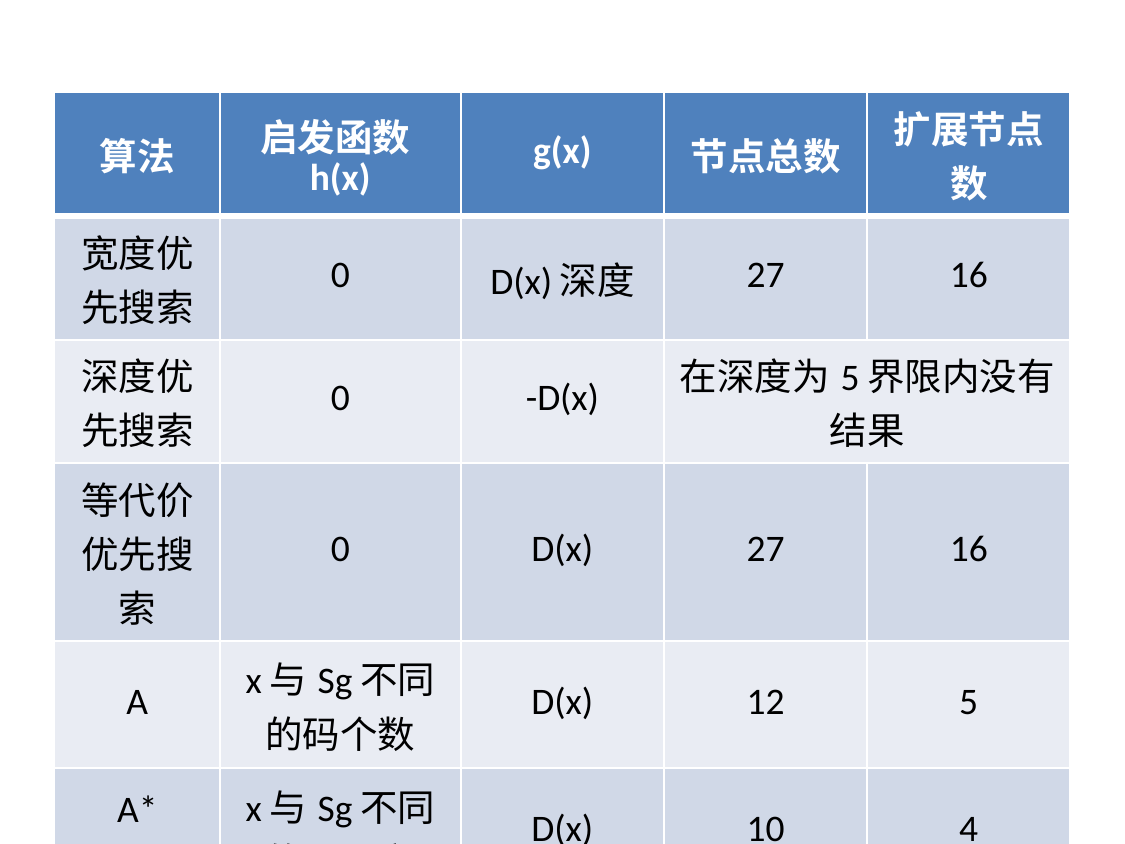

| 算法 | 启发函数h(x) | g(x) | 节点总数 | 扩展节点数 |
| --- | --- | --- | --- | --- |
| 宽度优先搜索 | 0 | D(x)深度 | 27 | 16 |
| 深度优先搜索 | 0 | -D(x) | 在深度为5界限内没有结果 |  |
| 等代价优先搜索 | 0 | D(x) | 27 | 16 |
| A | x与Sg不同的码个数 | D(x) | 12 | 5 |
| A\* | x与Sg不同的码距离 | D(x) | 10 | 4 |